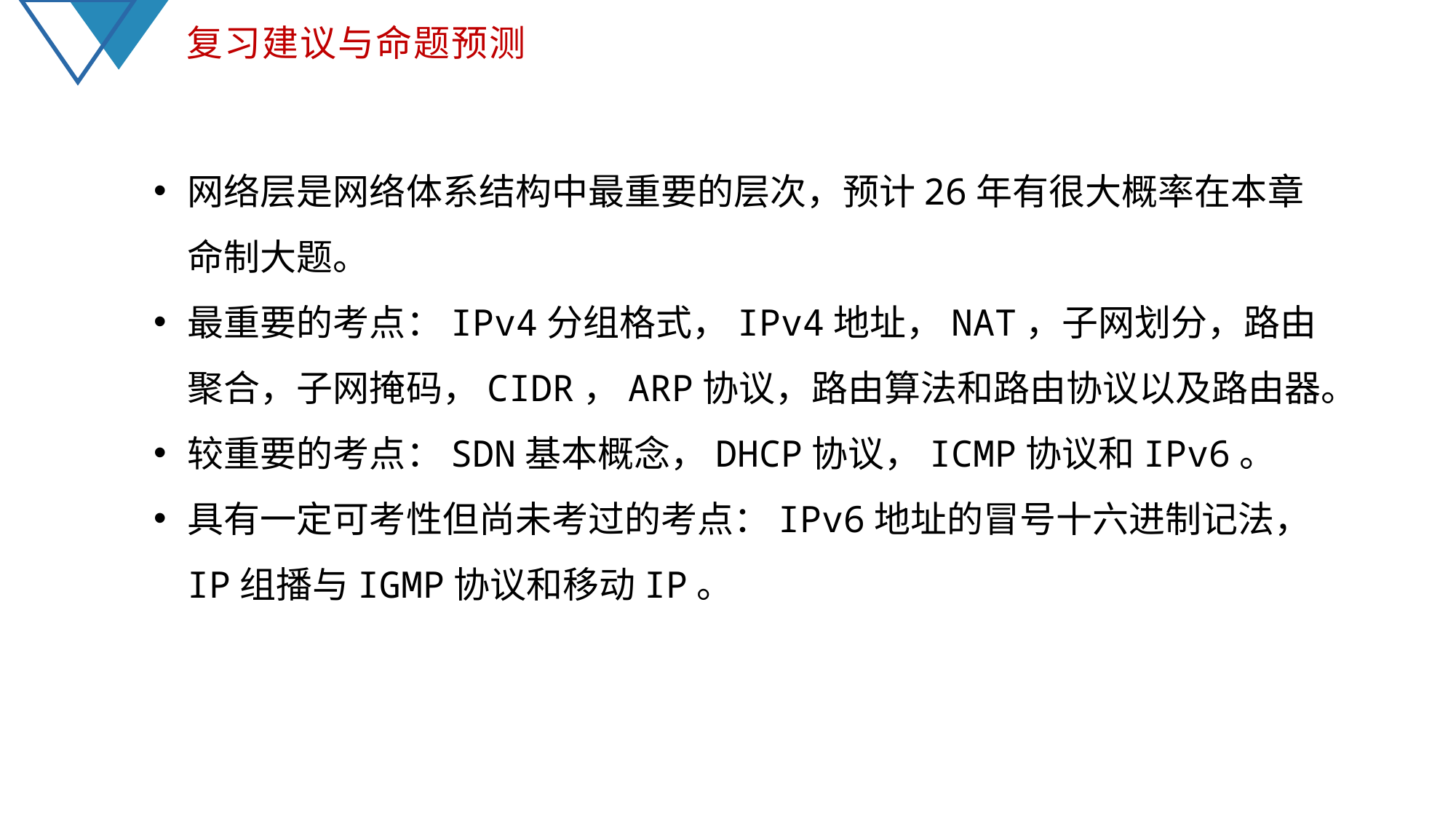

复习建议与命题预测

网络层是网络体系结构中最重要的层次，预计26年有很大概率在本章命制大题。
最重要的考点：IPv4分组格式，IPv4地址，NAT，子网划分，路由聚合，子网掩码，CIDR，ARP协议，路由算法和路由协议以及路由器。
较重要的考点：SDN基本概念，DHCP协议，ICMP协议和IPv6。
具有一定可考性但尚未考过的考点：IPv6地址的冒号十六进制记法，IP组播与IGMP协议和移动IP。